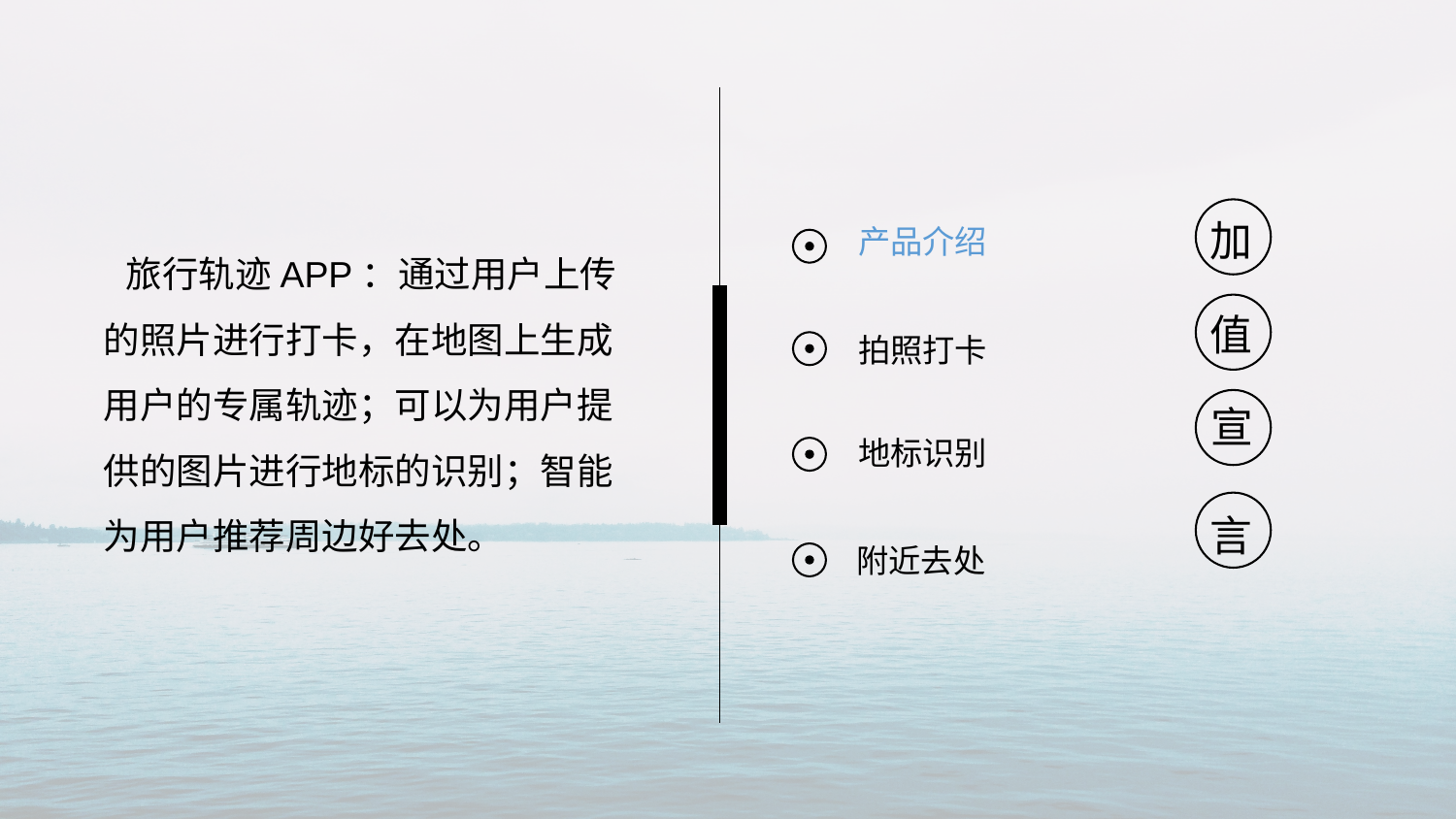

加
产品介绍

  旅行轨迹APP：通过用户上传的照片进行打卡，在地图上生成用户的专属轨迹；可以为用户提供的图片进行地标的识别；智能为用户推荐周边好去处。

值
拍照打卡

宣
地标识别

言
附近去处